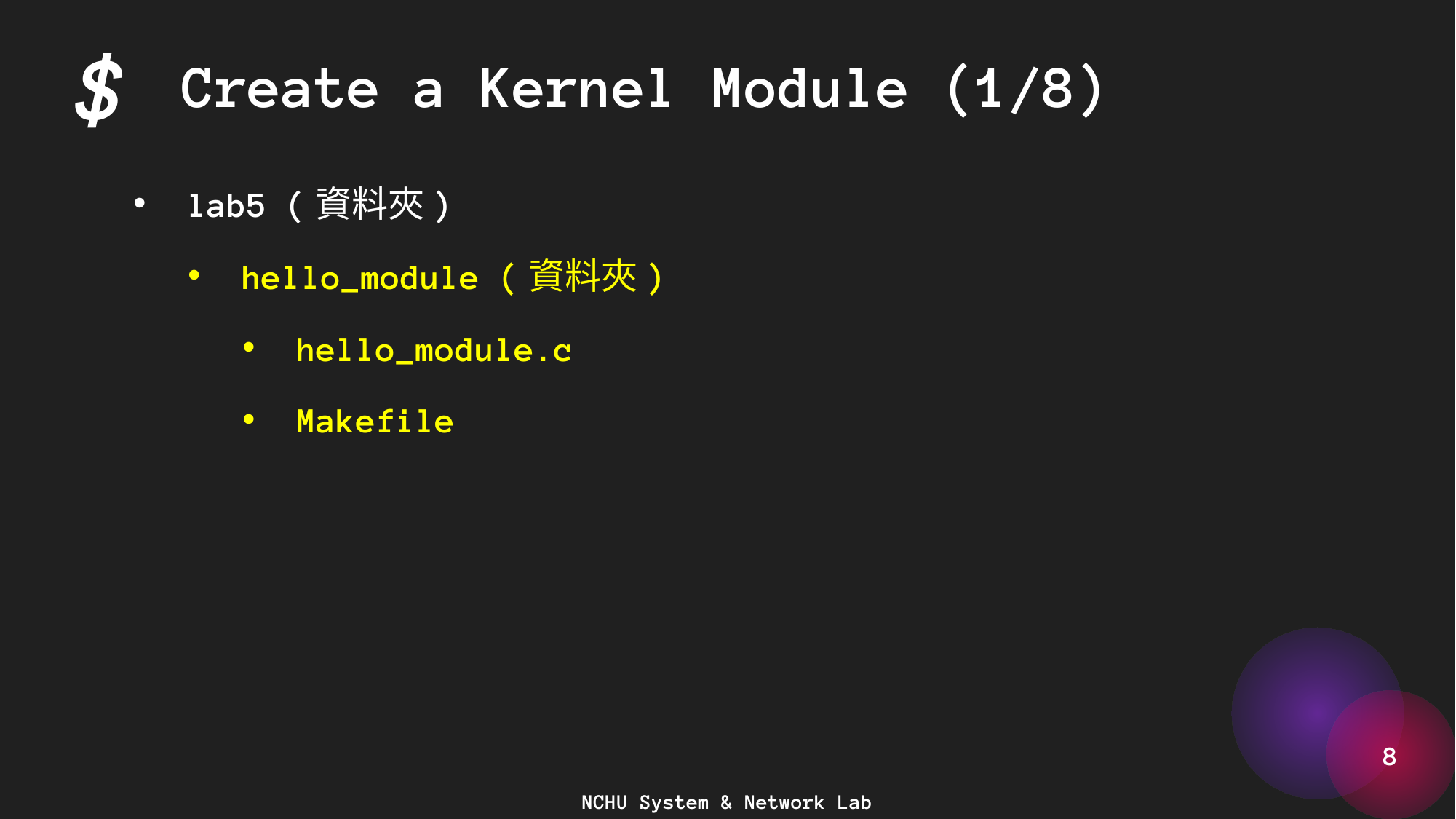

$
Create a Kernel Module (1/8)
lab5 (資料夾)
hello_module (資料夾)
hello_module.c
Makefile

8
NCHU System & Network Lab